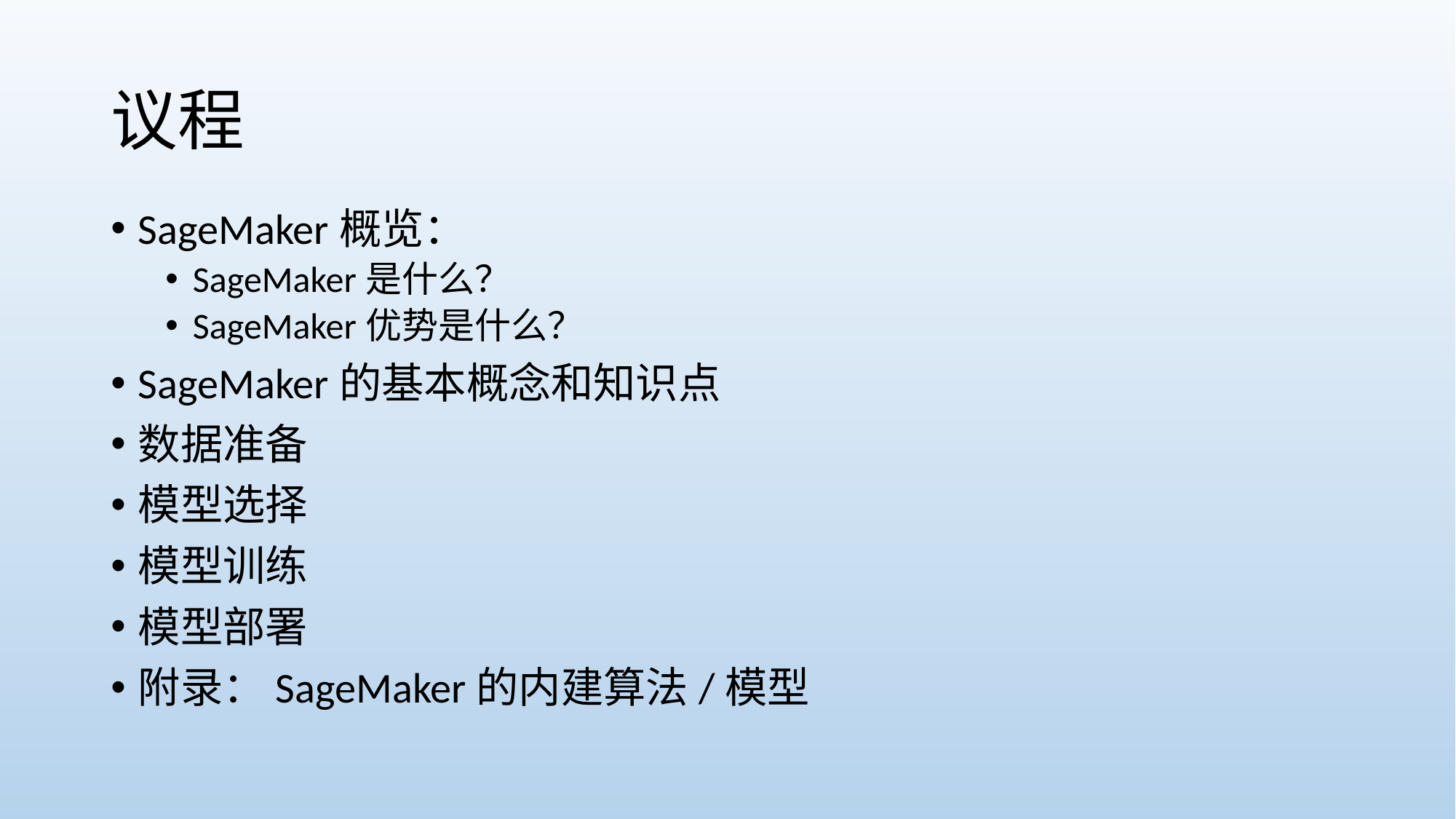

# 议程
SageMaker概览：
SageMaker是什么？
SageMaker优势是什么？
SageMaker的基本概念和知识点
数据准备
模型选择
模型训练
模型部署
附录：SageMaker的内建算法/模型